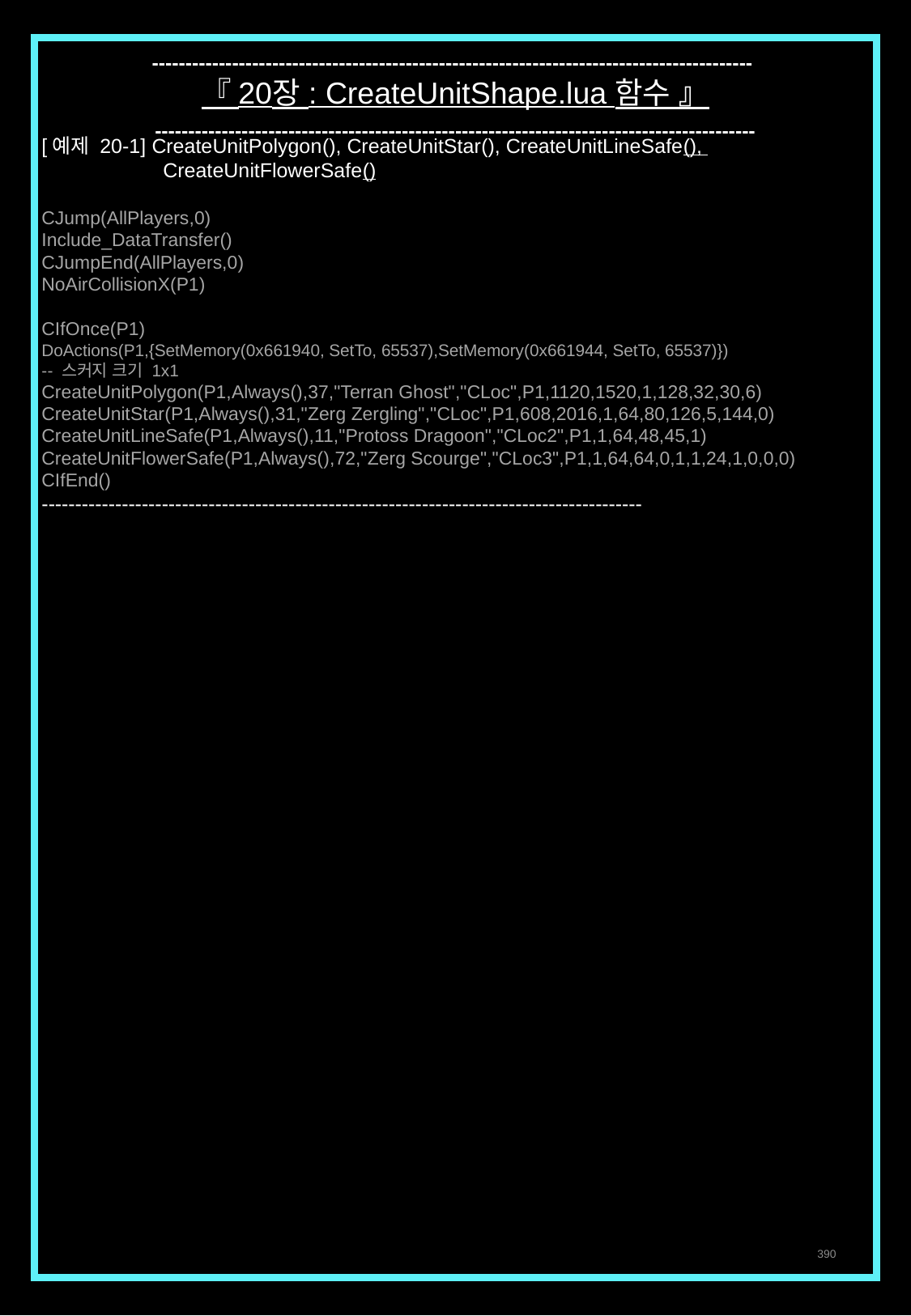

------------------------------------------------------------------------------------------
『 20장 : CreateUnitShape.lua 함수 』
------------------------------------------------------------------------------------------
[예제 20-1] CreateUnitPolygon(), CreateUnitStar(), CreateUnitLineSafe(),
	CreateUnitFlowerSafe()

CJump(AllPlayers,0)
Include_DataTransfer()
CJumpEnd(AllPlayers,0)
NoAirCollisionX(P1)

CIfOnce(P1)
DoActions(P1,{SetMemory(0x661940, SetTo, 65537),SetMemory(0x661944, SetTo, 65537)})
-- 스커지 크기 1x1
CreateUnitPolygon(P1,Always(),37,"Terran Ghost","CLoc",P1,1120,1520,1,128,32,30,6)
CreateUnitStar(P1,Always(),31,"Zerg Zergling","CLoc",P1,608,2016,1,64,80,126,5,144,0)
CreateUnitLineSafe(P1,Always(),11,"Protoss Dragoon","CLoc2",P1,1,64,48,45,1)
CreateUnitFlowerSafe(P1,Always(),72,"Zerg Scourge","CLoc3",P1,1,64,64,0,1,1,24,1,0,0,0)
CIfEnd()
------------------------------------------------------------------------------------------

390